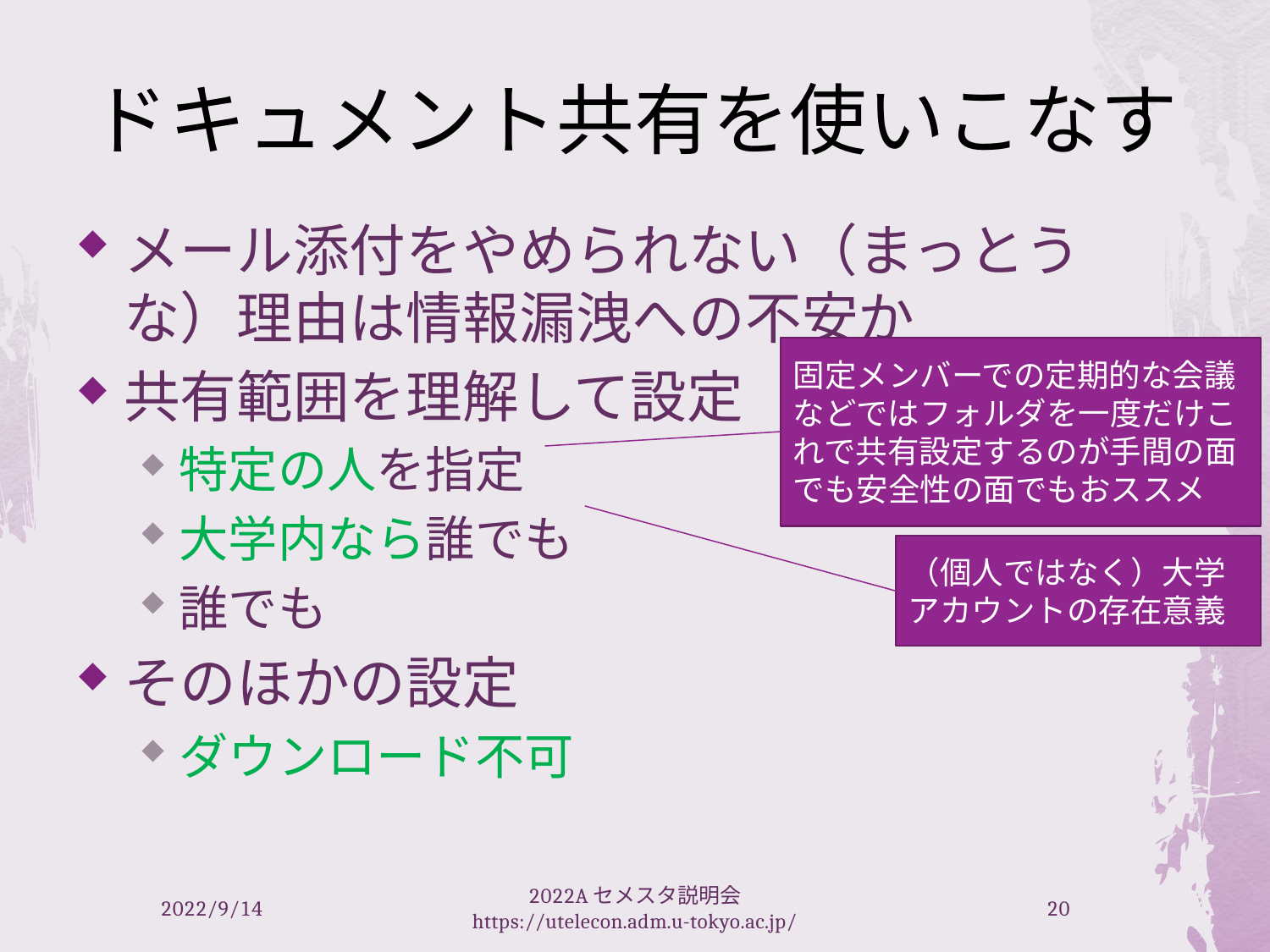

# ドキュメント共有を使いこなす
メール添付をやめられない（まっとうな）理由は情報漏洩への不安か
共有範囲を理解して設定
特定の人を指定
大学内なら誰でも
誰でも
そのほかの設定
ダウンロード不可
固定メンバーでの定期的な会議などではフォルダを一度だけこれで共有設定するのが手間の面でも安全性の面でもおススメ
（個人ではなく）大学アカウントの存在意義
2022/9/14
2022Aセメスタ説明会 https://utelecon.adm.u-tokyo.ac.jp/
20